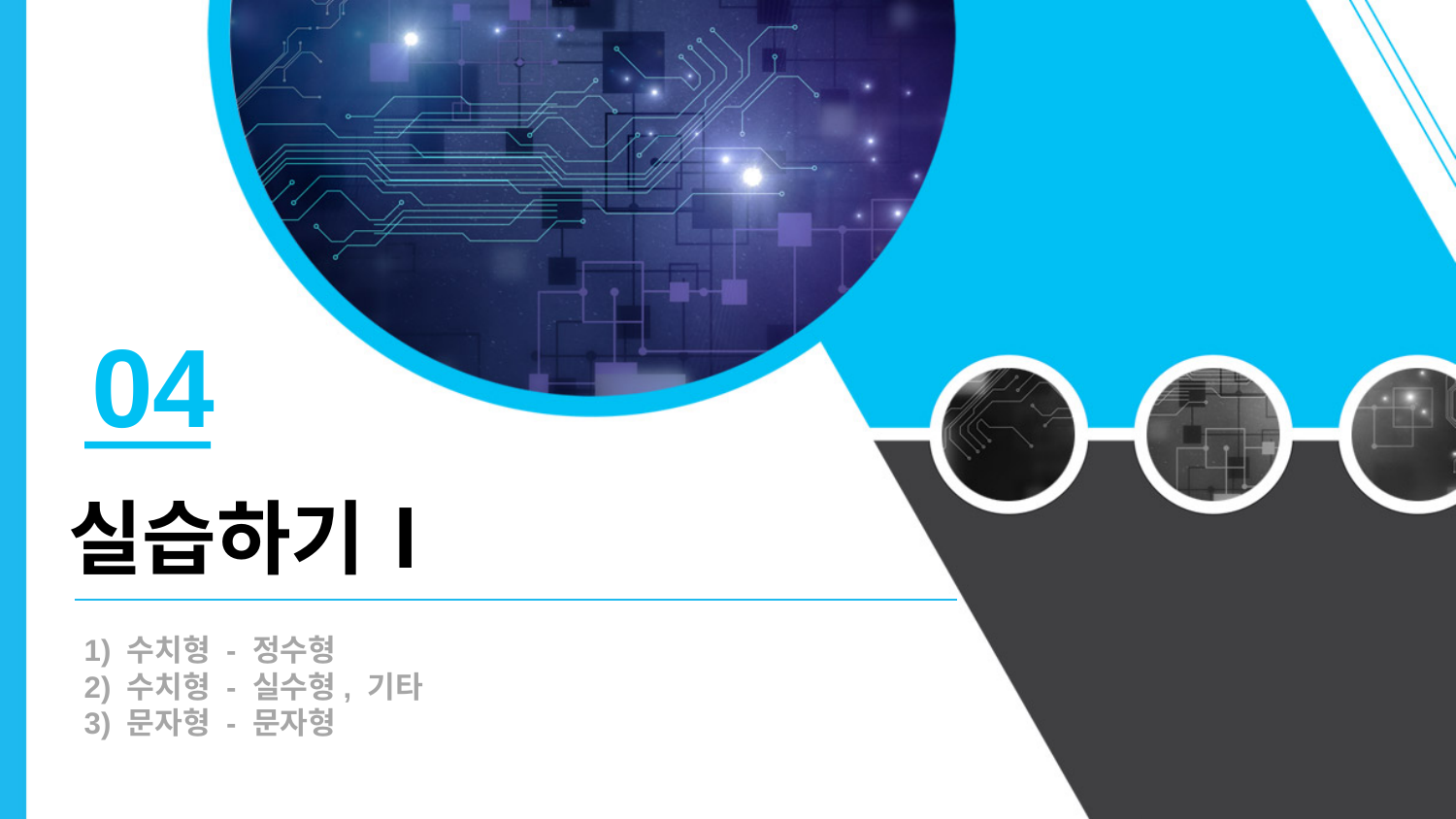

04

실습하기Ⅰ
1) 수치형 - 정수형
2) 수치형 - 실수형, 기타
3) 문자형 - 문자형